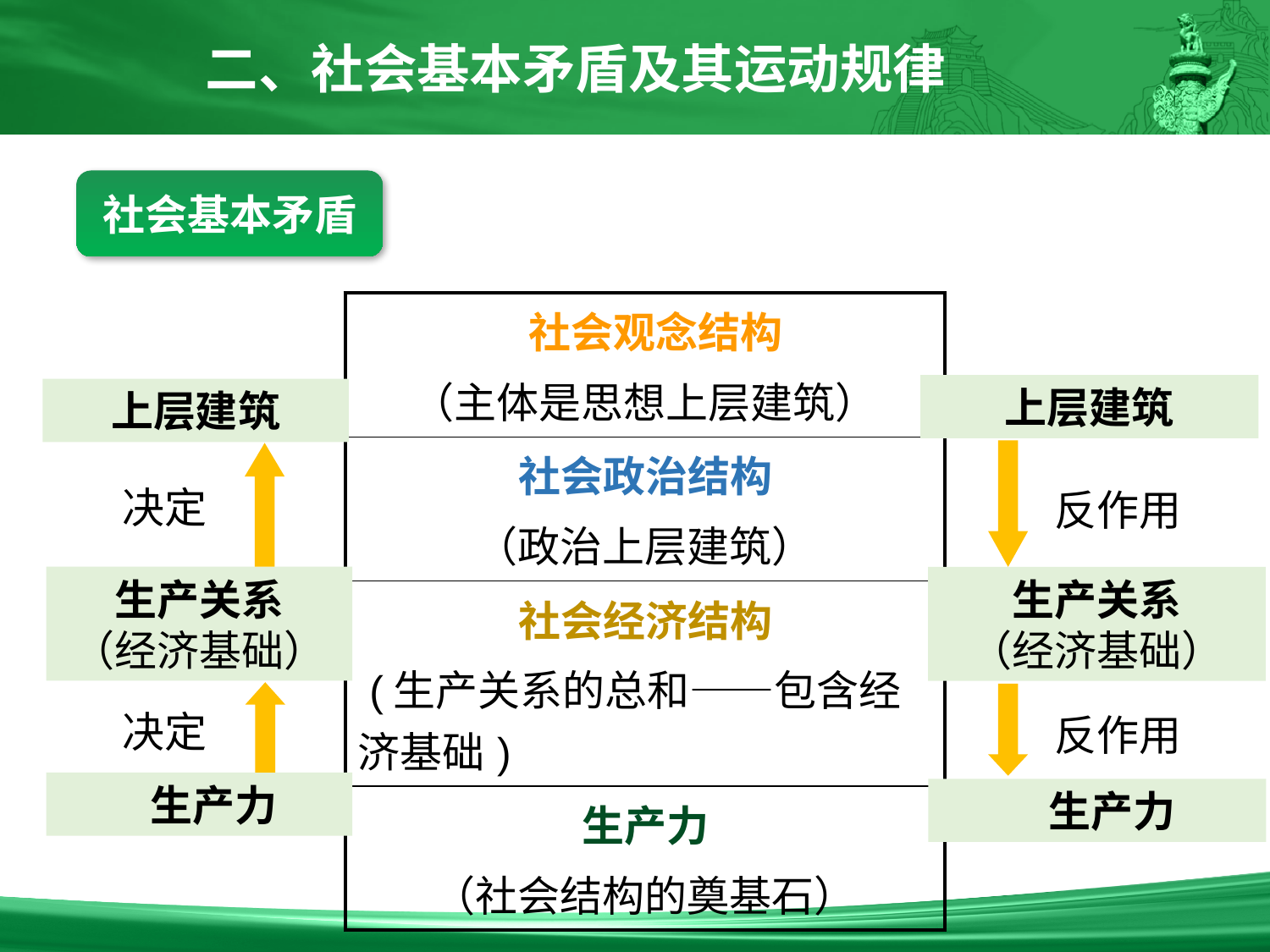

二、社会基本矛盾及其运动规律
社会基本矛盾
| 社会观念结构 （主体是思想上层建筑） |
| --- |
| 社会政治结构 （政治上层建筑） |
| 社会经济结构 (生产关系的总和——包含经济基础) |
| 生产力 （社会结构的奠基石） |
上层建筑
上层建筑

决定
反作用
生产关系
（经济基础）
生产关系
（经济基础）

决定
反作用
  生产力
  生产力